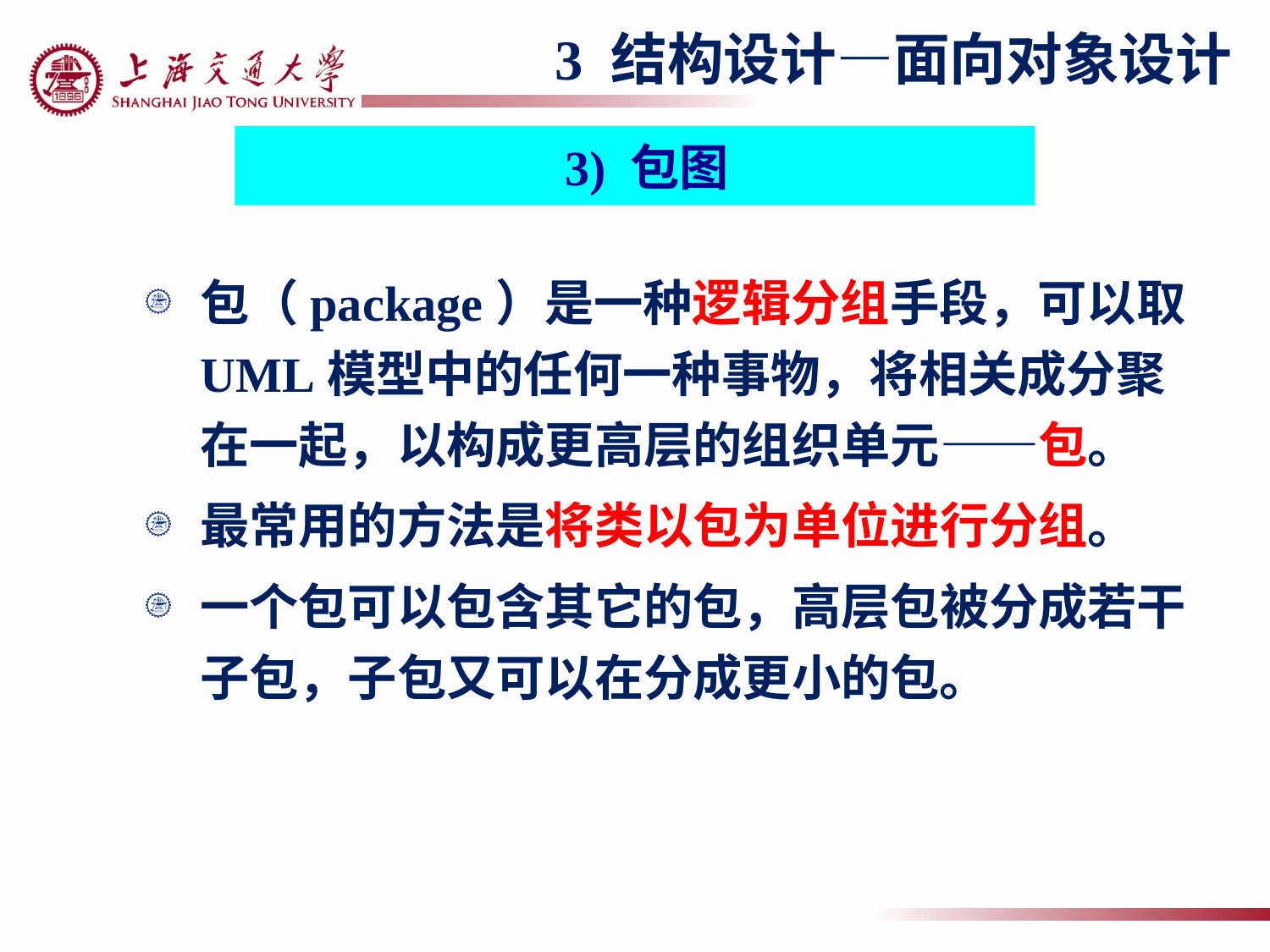

3 结构设计—面向对象设计
  3) 包图
包（package）是一种逻辑分组手段，可以取UML模型中的任何一种事物，将相关成分聚在一起，以构成更高层的组织单元——包。
最常用的方法是将类以包为单位进行分组。
一个包可以包含其它的包，高层包被分成若干子包，子包又可以在分成更小的包。